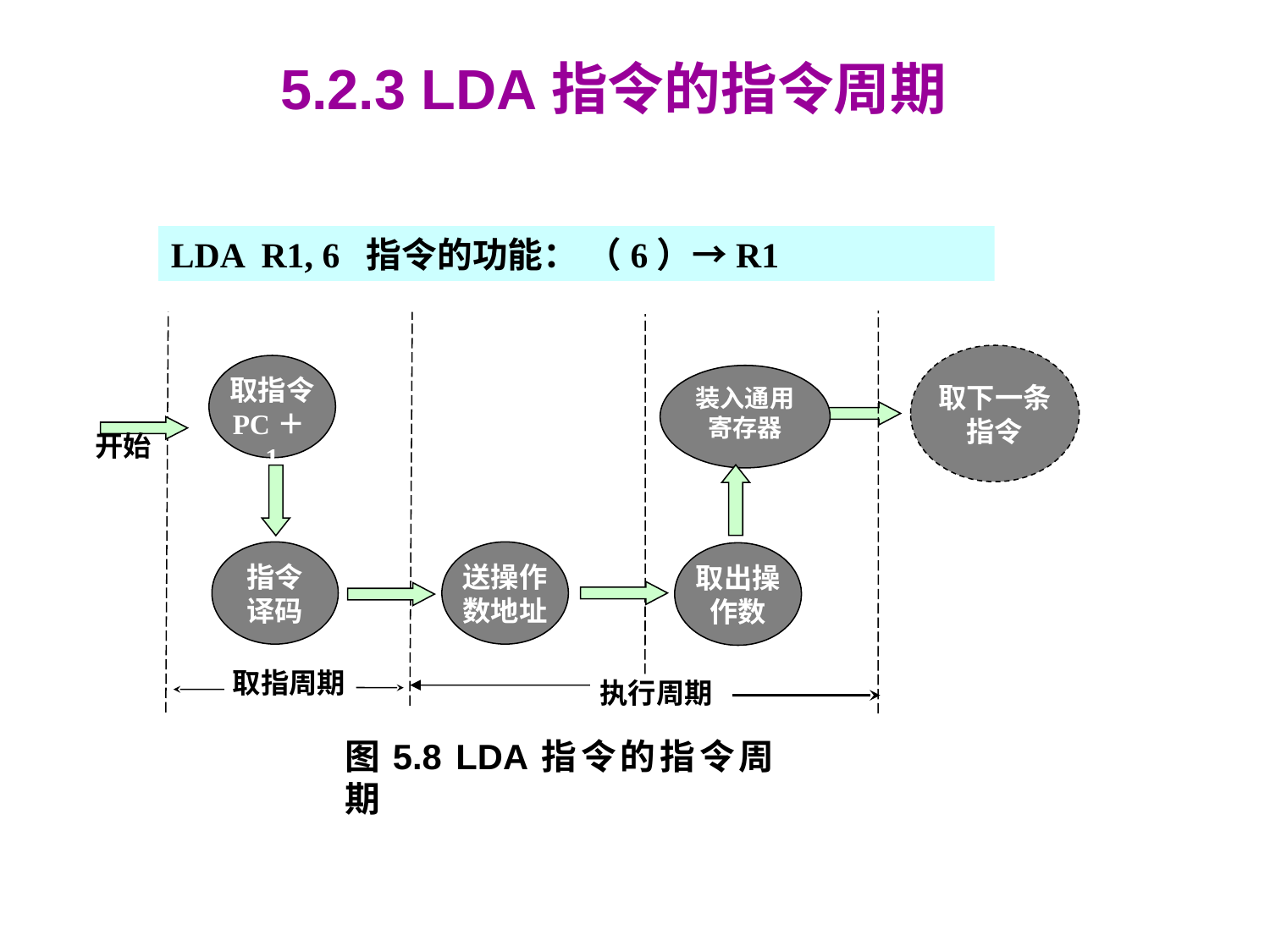

5.2.3 LDA指令的指令周期
LDA  R1, 6  指令的功能： （6）→R1

取下一条
指令
取指令
PC＋1
装入通用寄存器

开始

指令
译码
送操作数地址
取出操作数

取指周期
执行周期

图5.8 LDA指令的指令周期